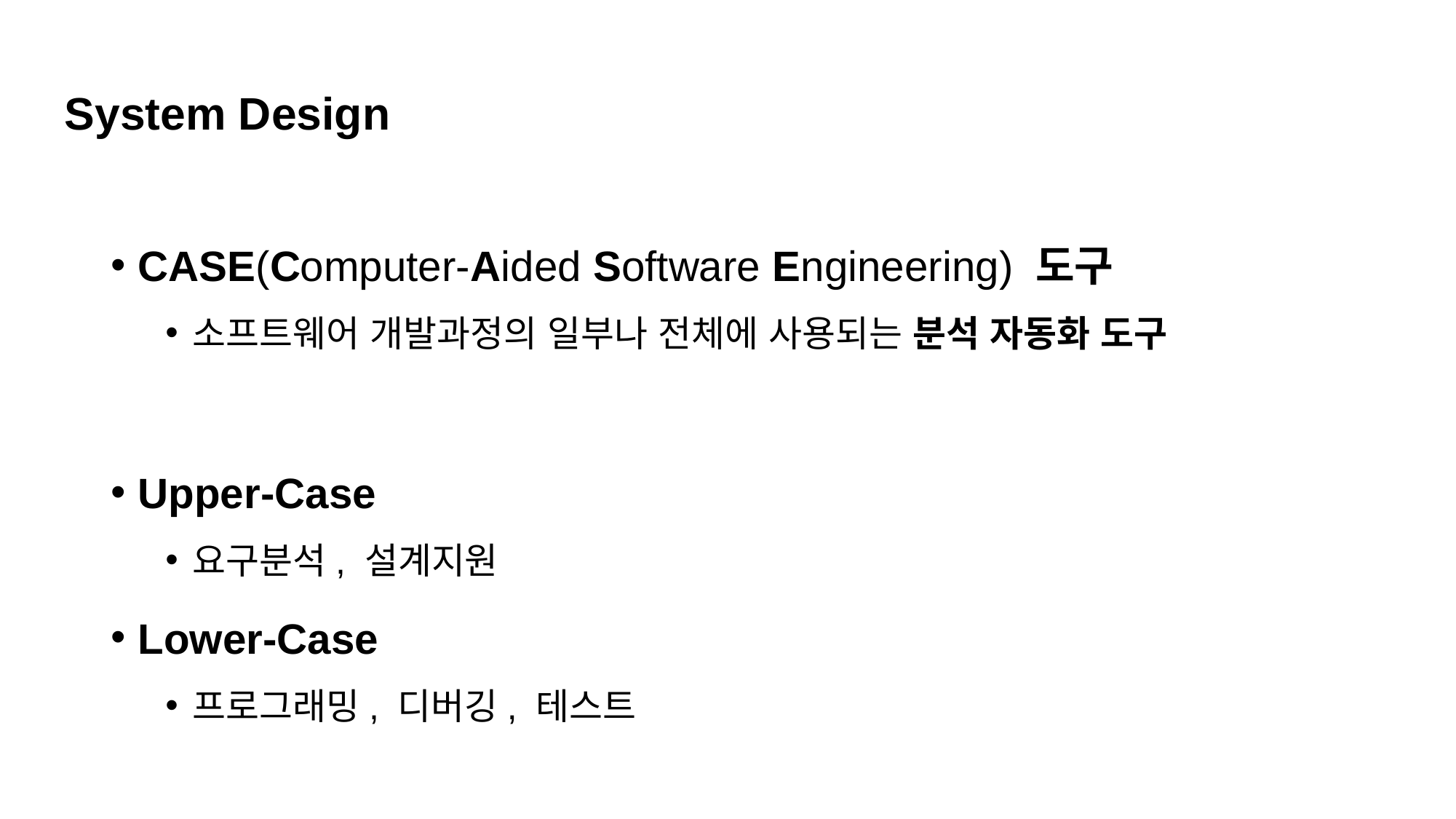

System Design
CASE(Computer-Aided Software Engineering) 도구
소프트웨어 개발과정의 일부나 전체에 사용되는 분석 자동화 도구

Upper-Case
요구분석, 설계지원
Lower-Case
프로그래밍, 디버깅, 테스트